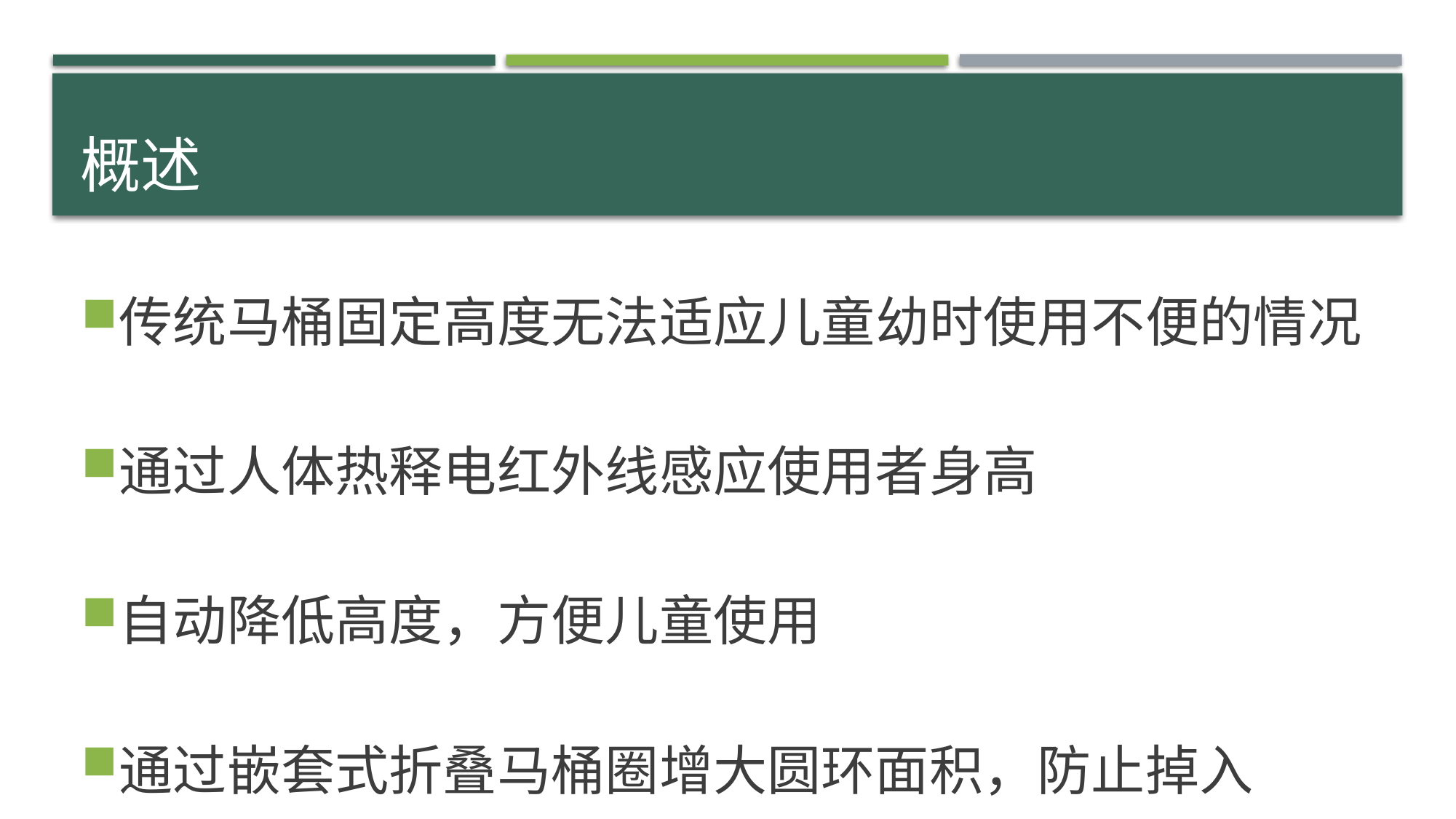

# 概述
传统马桶固定高度无法适应儿童幼时使用不便的情况
通过人体热释电红外线感应使用者身高
自动降低高度，方便儿童使用
通过嵌套式折叠马桶圈增大圆环面积，防止掉入